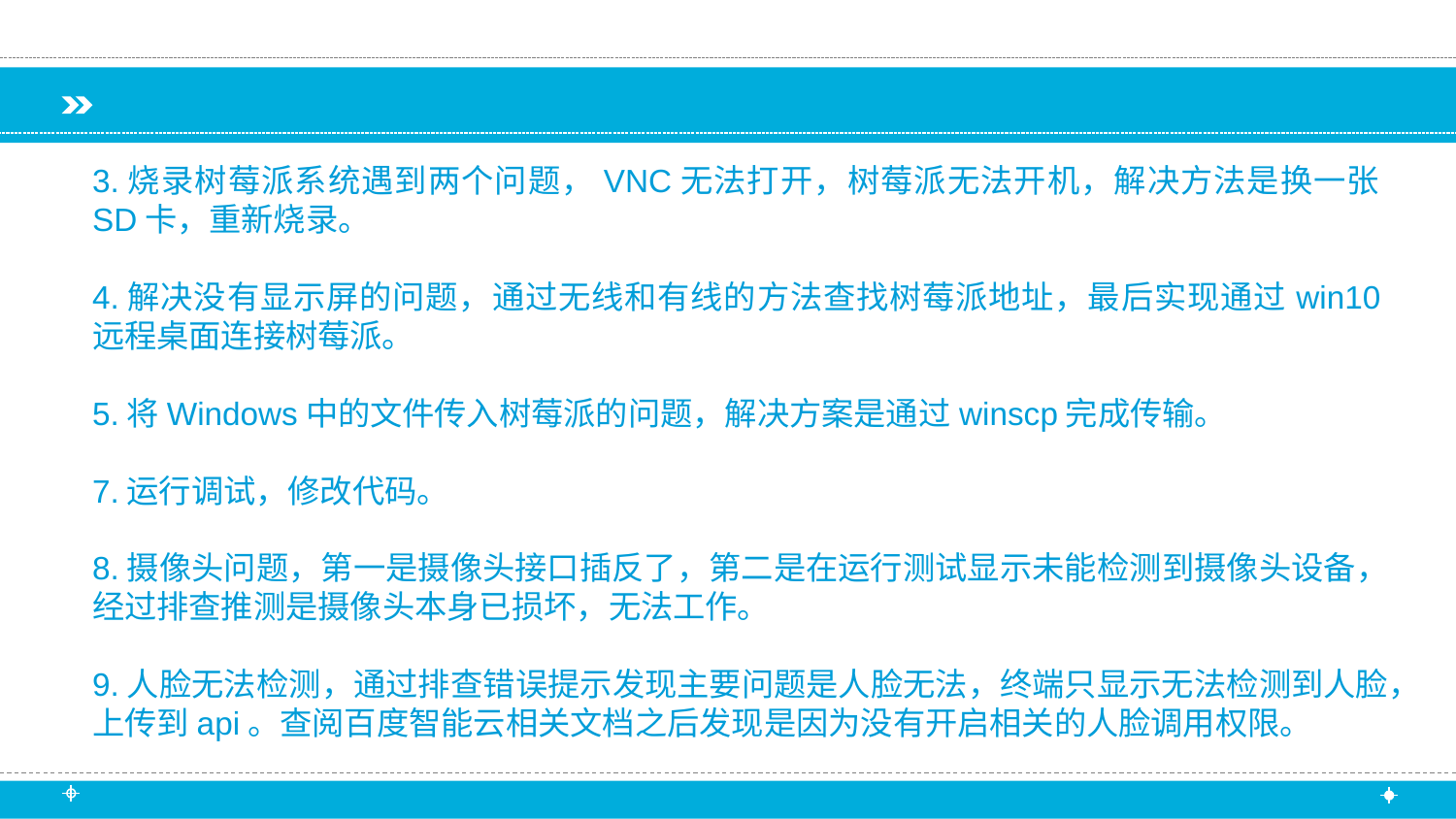

3.烧录树莓派系统遇到两个问题，VNC无法打开，树莓派无法开机，解决方法是换一张SD卡，重新烧录。

4.解决没有显示屏的问题，通过无线和有线的方法查找树莓派地址，最后实现通过win10远程桌面连接树莓派。

5.将Windows中的文件传入树莓派的问题，解决方案是通过winscp完成传输。

7.运行调试，修改代码。

8.摄像头问题，第一是摄像头接口插反了，第二是在运行测试显示未能检测到摄像头设备，经过排查推测是摄像头本身已损坏，无法工作。

9.人脸无法检测，通过排查错误提示发现主要问题是人脸无法，终端只显示无法检测到人脸，上传到api。查阅百度智能云相关文档之后发现是因为没有开启相关的人脸调用权限。
68